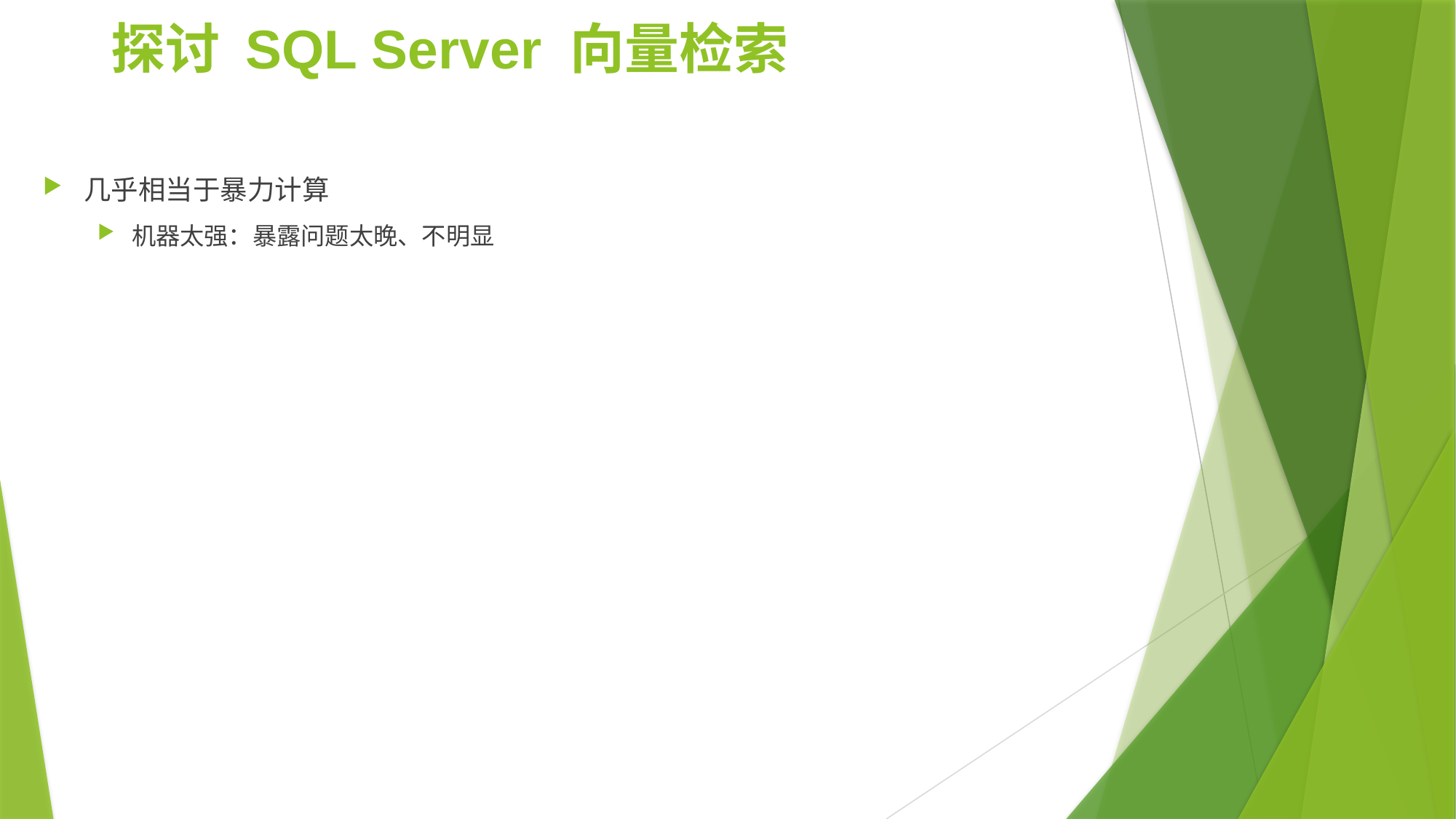

# 探讨 SQL Server 向量检索
几乎相当于暴力计算
机器太强：暴露问题太晚、不明显